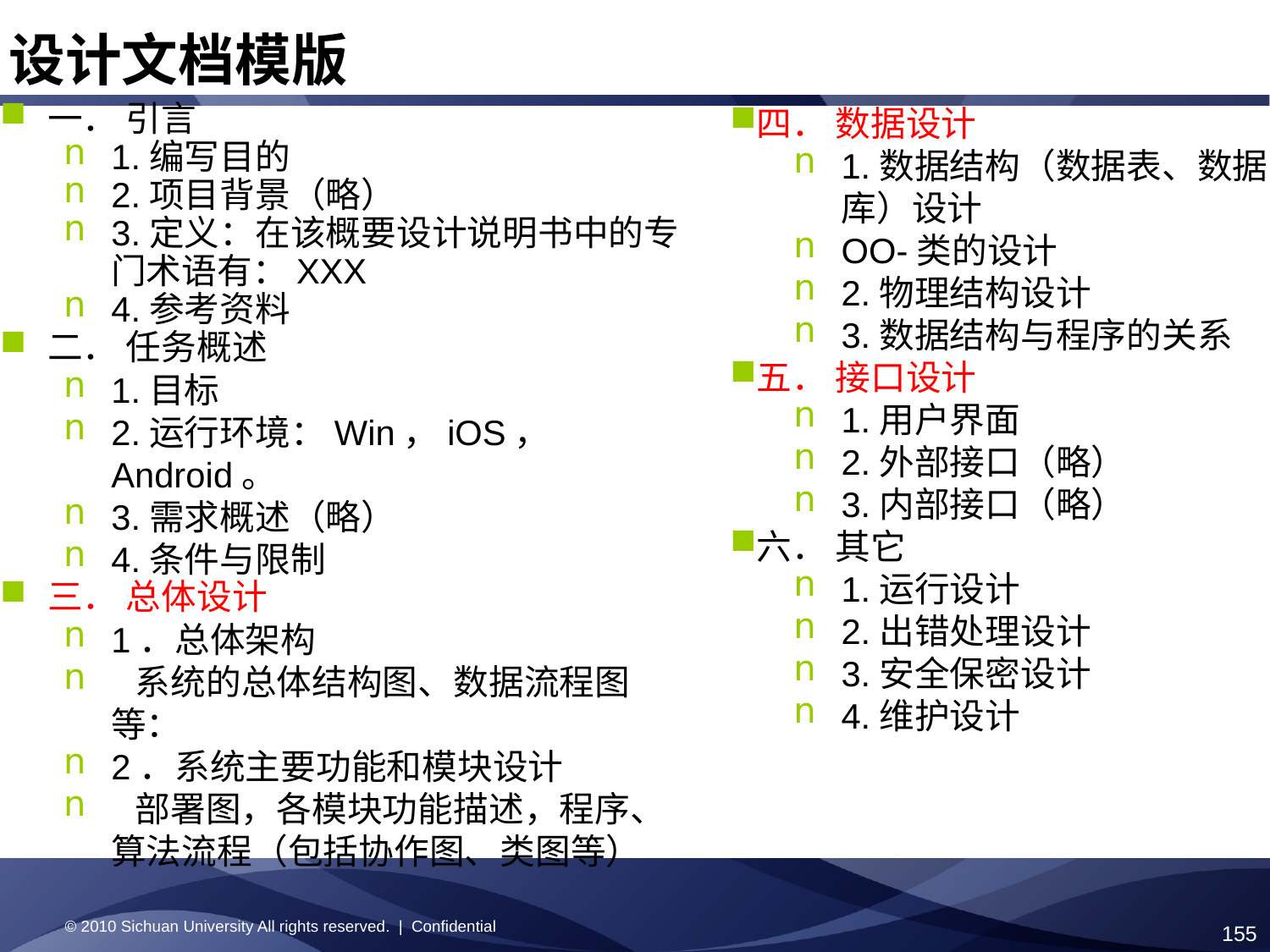

设计文档模版
一． 引言
1.编写目的
2.项目背景（略）
3.定义：在该概要设计说明书中的专门术语有：XXX
4.参考资料
二． 任务概述
1.目标
2.运行环境：Win，iOS， Android。
3.需求概述（略）
4.条件与限制
三． 总体设计
1．总体架构
  系统的总体结构图、数据流程图等：
2．系统主要功能和模块设计
  部署图，各模块功能描述，程序、算法流程（包括协作图、类图等）

四． 数据设计
1.数据结构（数据表、数据库）设计
OO-类的设计
2.物理结构设计
3.数据结构与程序的关系
五． 接口设计
1.用户界面
2.外部接口（略）
3.内部接口（略）
六． 其它
1.运行设计
2.出错处理设计
3.安全保密设计
4.维护设计
© 2010 Sichuan University All rights reserved.  |  Confidential
155